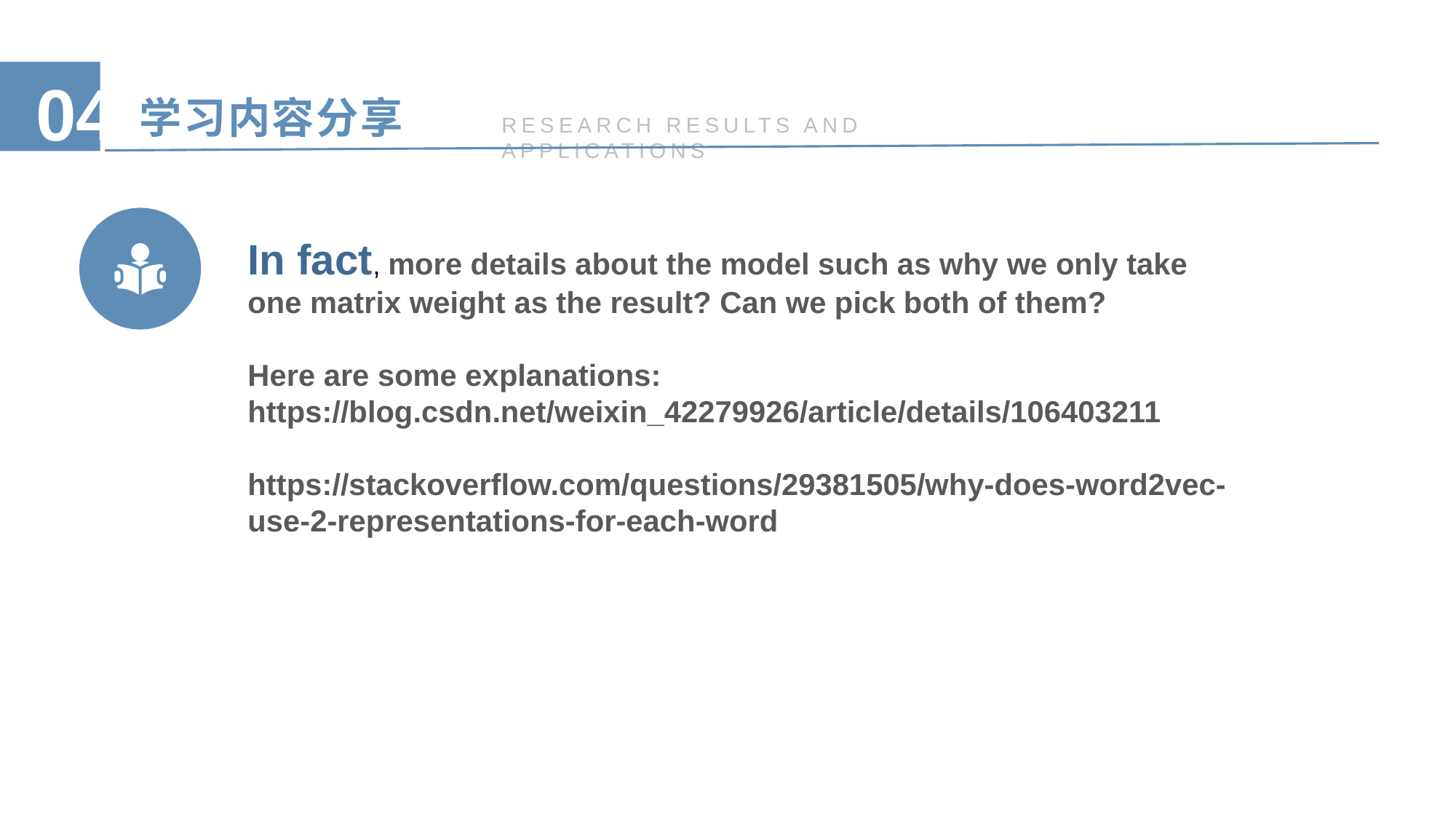

04
学习内容分享
RESEARCH RESULTS AND APPLICATIONS

In fact, more details about the model such as why we only take one matrix weight as the result? Can we pick both of them?

Here are some explanations:
https://blog.csdn.net/weixin_42279926/article/details/106403211

https://stackoverflow.com/questions/29381505/why-does-word2vec-use-2-representations-for-each-word